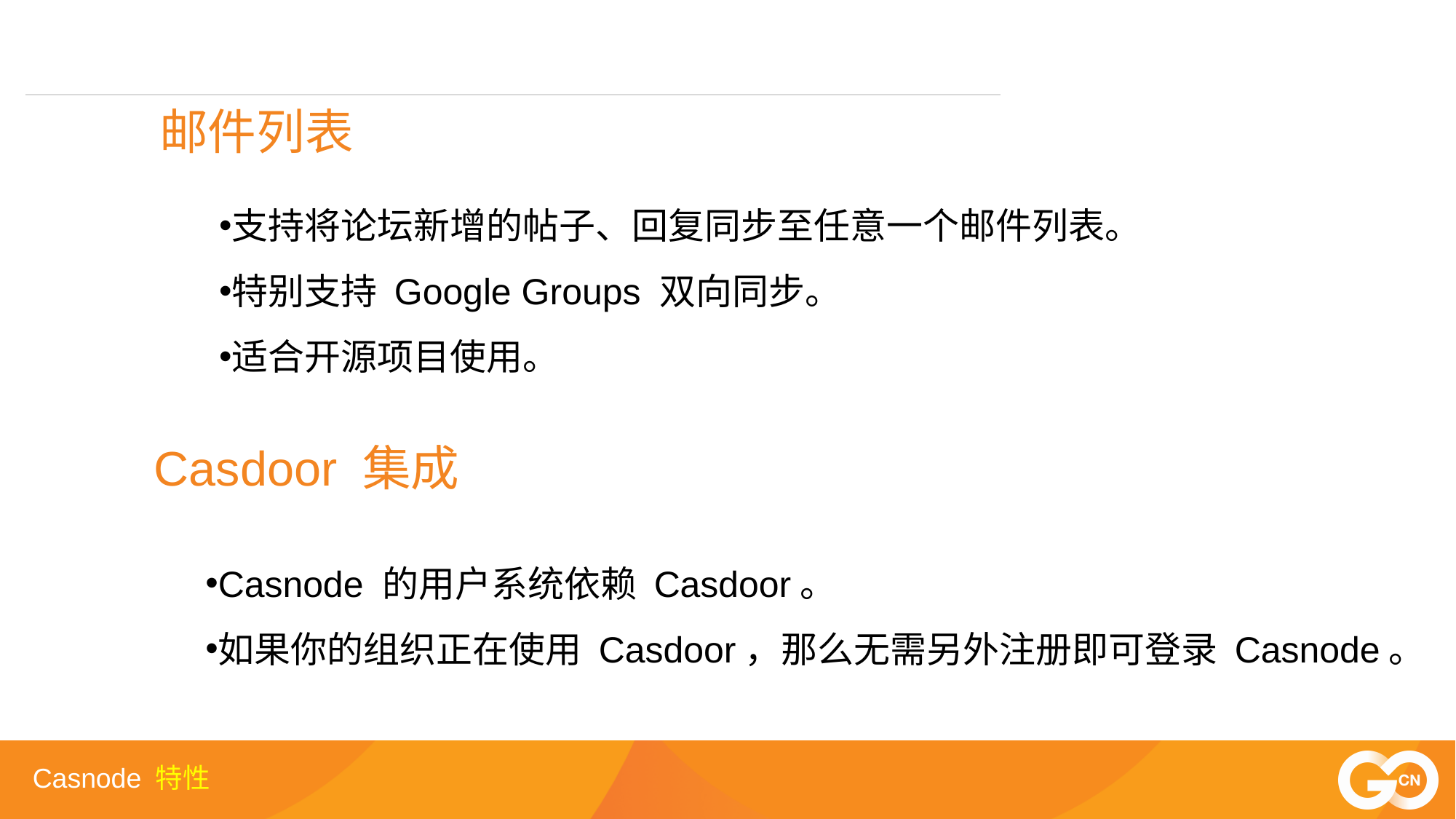

邮件列表
支持将论坛新增的帖子、回复同步至任意一个邮件列表。
特别支持 Google Groups 双向同步。
适合开源项目使用。
Casdoor 集成
Casnode 的用户系统依赖 Casdoor。
如果你的组织正在使用 Casdoor，那么无需另外注册即可登录 Casnode。
Casnode 特性